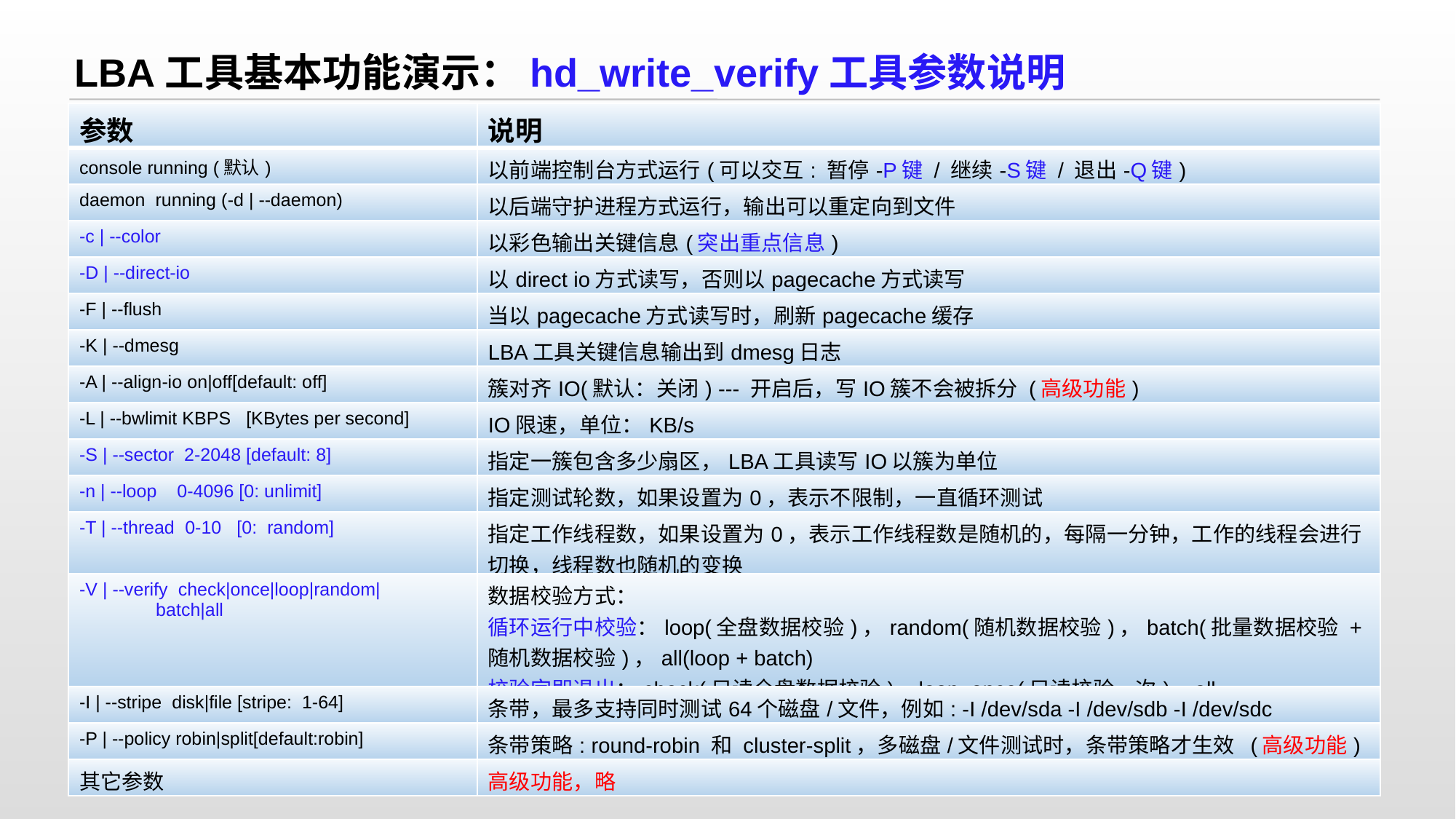

LBA工具基本功能演示：hd_write_verify工具参数说明
| 参数 | 说明 |
| --- | --- |
| console running (默认) | 以前端控制台方式运行(可以交互: 暂停-P键 / 继续-S键 / 退出-Q键) |
| daemon running (-d | --daemon) | 以后端守护进程方式运行，输出可以重定向到文件 |
| -c | --color | 以彩色输出关键信息(突出重点信息) |
| -D | --direct-io | 以direct io方式读写，否则以pagecache方式读写 |
| -F | --flush | 当以pagecache方式读写时，刷新pagecache缓存 |
| -K | --dmesg | LBA工具关键信息输出到dmesg日志 |
| -A | --align-io on|off[default: off] | 簇对齐IO(默认：关闭) --- 开启后，写IO簇不会被拆分 (高级功能) |
| -L | --bwlimit KBPS [KBytes per second] | IO限速，单位：KB/s |
| -S | --sector 2-2048 [default: 8] | 指定一簇包含多少扇区，LBA工具读写IO以簇为单位 |
| -n | --loop 0-4096 [0: unlimit] | 指定测试轮数，如果设置为0，表示不限制，一直循环测试 |
| -T | --thread 0-10 [0: random] | 指定工作线程数，如果设置为0，表示工作线程数是随机的，每隔一分钟，工作的线程会进行切换，线程数也随机的变换 |
| -V | --verify check|once|loop|random| batch|all | 数据校验方式： 循环运行中校验：loop(全盘数据校验)，random(随机数据校验)，batch(批量数据校验 + 随机数据校验)，all(loop + batch) 校验完即退出：check(只读全盘数据校验) = loop, once(只读校验一次) = all |
| -I | --stripe disk|file [stripe: 1-64] | 条带，最多支持同时测试64个磁盘/文件，例如: -I /dev/sda -I /dev/sdb -I /dev/sdc |
| -P | --policy robin|split[default:robin] | 条带策略: round-robin 和 cluster-split，多磁盘/文件测试时，条带策略才生效 (高级功能) |
| 其它参数 | 高级功能，略 |